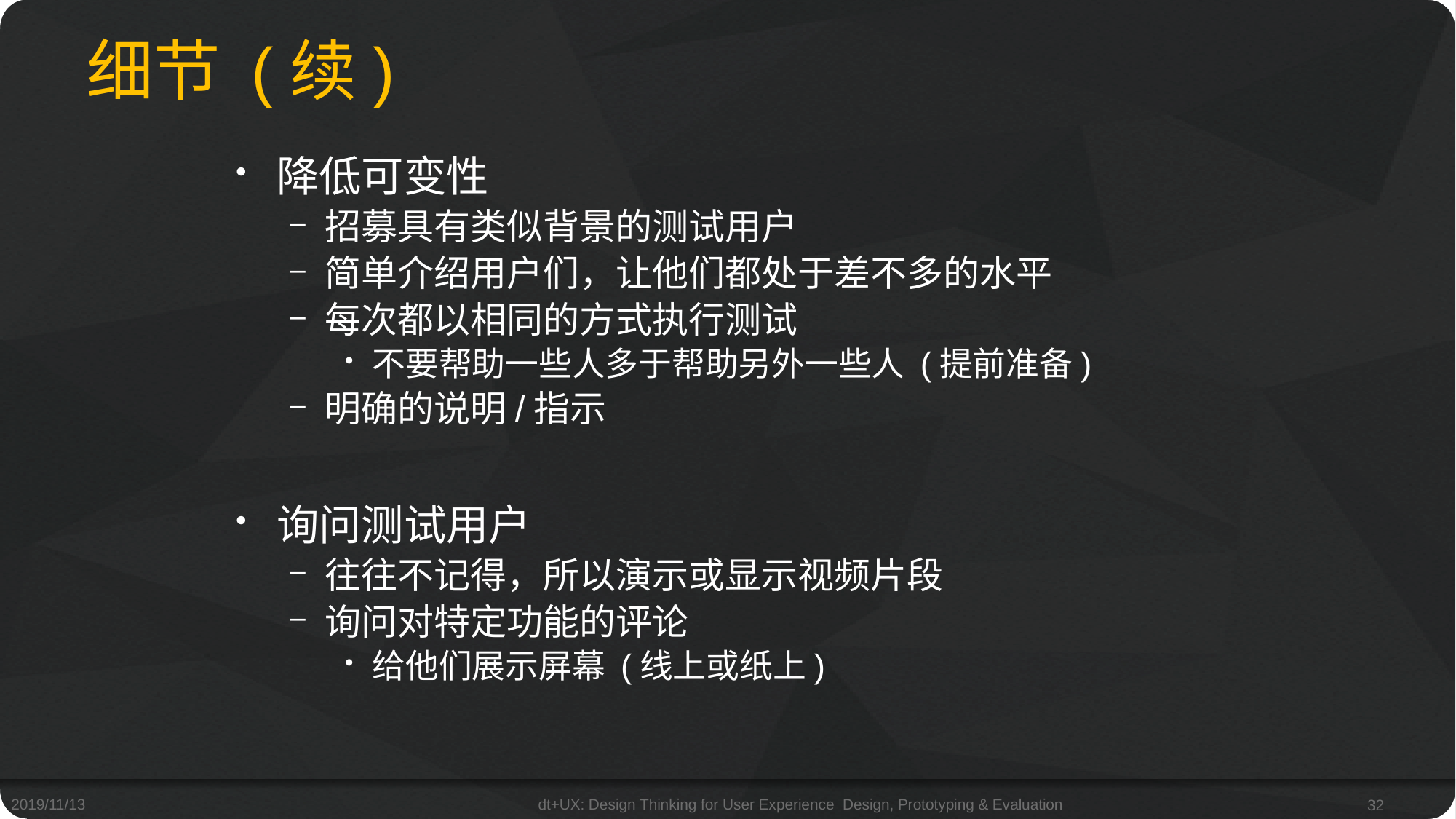

# 细节 (续)
降低可变性
招募具有类似背景的测试用户
简单介绍用户们，让他们都处于差不多的水平
每次都以相同的方式执行测试
不要帮助一些人多于帮助另外一些人 (提前准备)
明确的说明/指示

询问测试用户
往往不记得，所以演示或显示视频片段
询问对特定功能的评论
给他们展示屏幕 (线上或纸上)
2019/11/13
dt+UX: Design Thinking for User Experience  Design, Prototyping & Evaluation
32